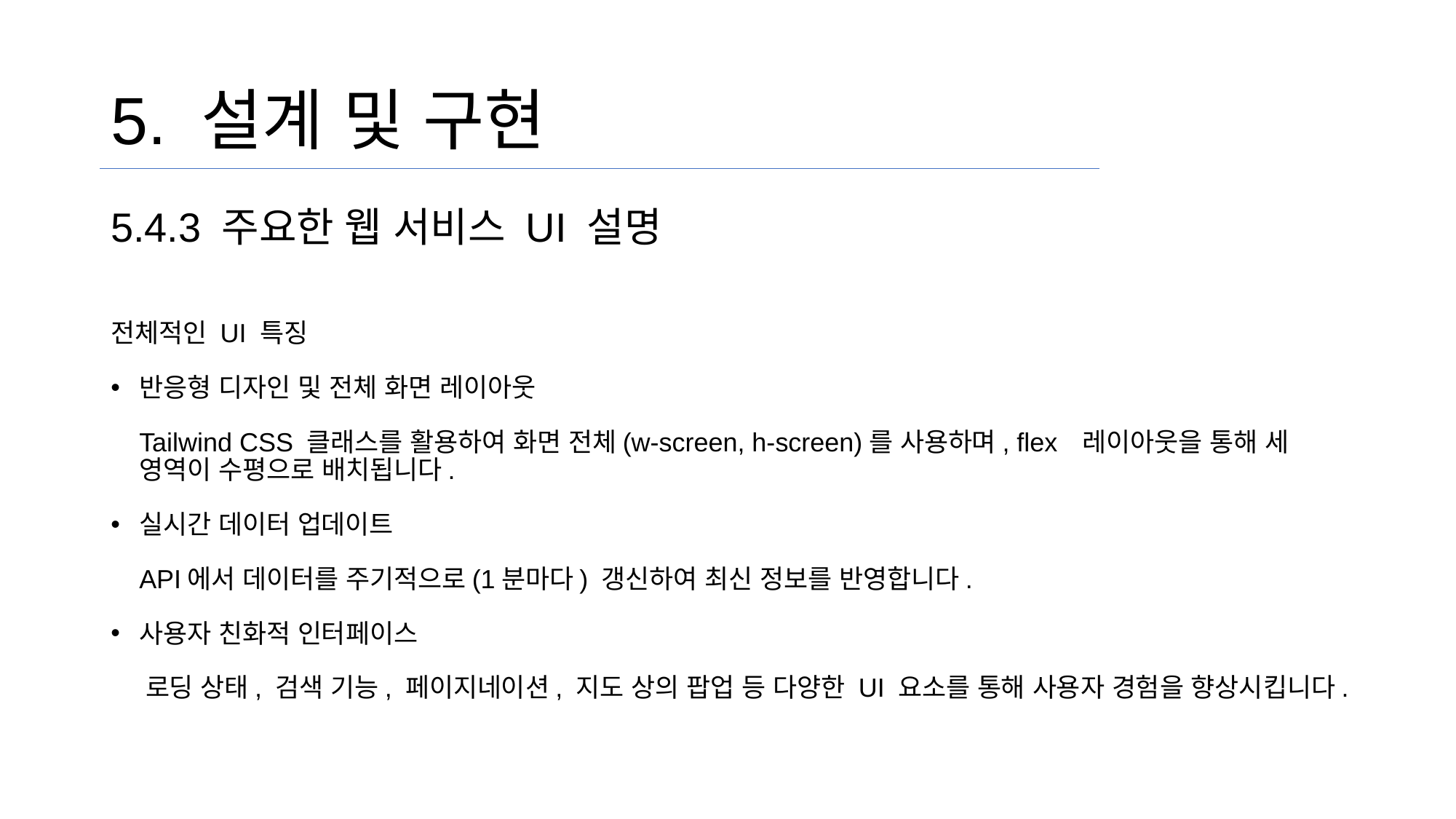

# 5. 설계 및 구현
5.4.3 주요한 웹 서비스 UI 설명

전체적인 UI 특징
반응형 디자인 및 전체 화면 레이아웃
Tailwind CSS 클래스를 활용하여 화면 전체(w-screen, h-screen)를 사용하며, flex	레이아웃을 통해 세 영역이 수평으로 배치됩니다.
실시간 데이터 업데이트
API에서 데이터를 주기적으로(1분마다) 갱신하여 최신 정보를 반영합니다.
사용자 친화적 인터페이스
로딩 상태, 검색 기능, 페이지네이션, 지도 상의 팝업 등 다양한 UI 요소를 통해 사용자 경험을 향상시킵니다.